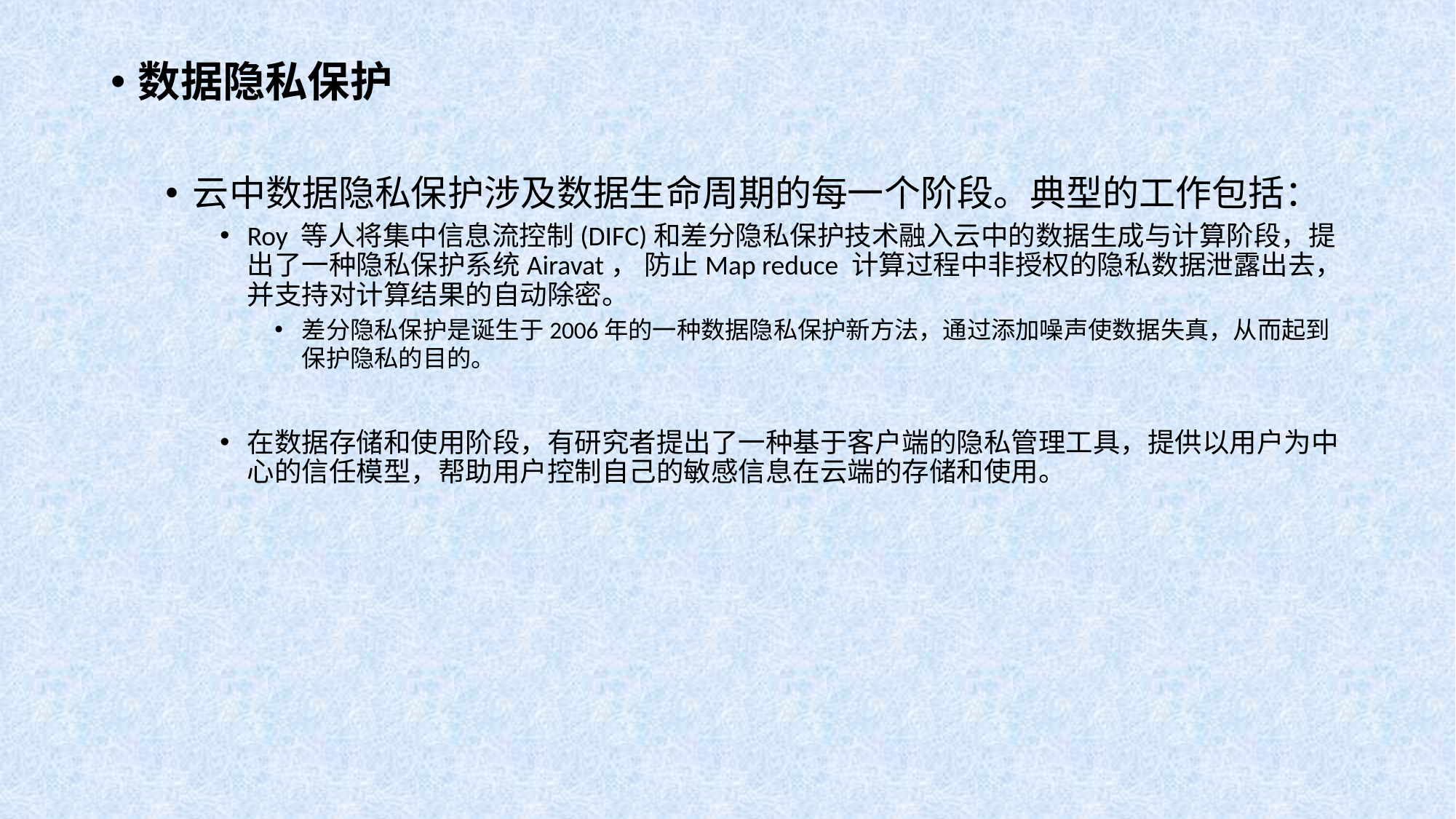

数据隐私保护

云中数据隐私保护涉及数据生命周期的每一个阶段。典型的工作包括：
Roy 等人将集中信息流控制(DIFC)和差分隐私保护技术融入云中的数据生成与计算阶段，提出了一种隐私保护系统Airavat， 防止Map reduce 计算过程中非授权的隐私数据泄露出去，并支持对计算结果的自动除密。
差分隐私保护是诞生于2006年的一种数据隐私保护新方法，通过添加噪声使数据失真，从而起到保护隐私的目的。

在数据存储和使用阶段，有研究者提出了一种基于客户端的隐私管理工具，提供以用户为中心的信任模型，帮助用户控制自己的敏感信息在云端的存储和使用。